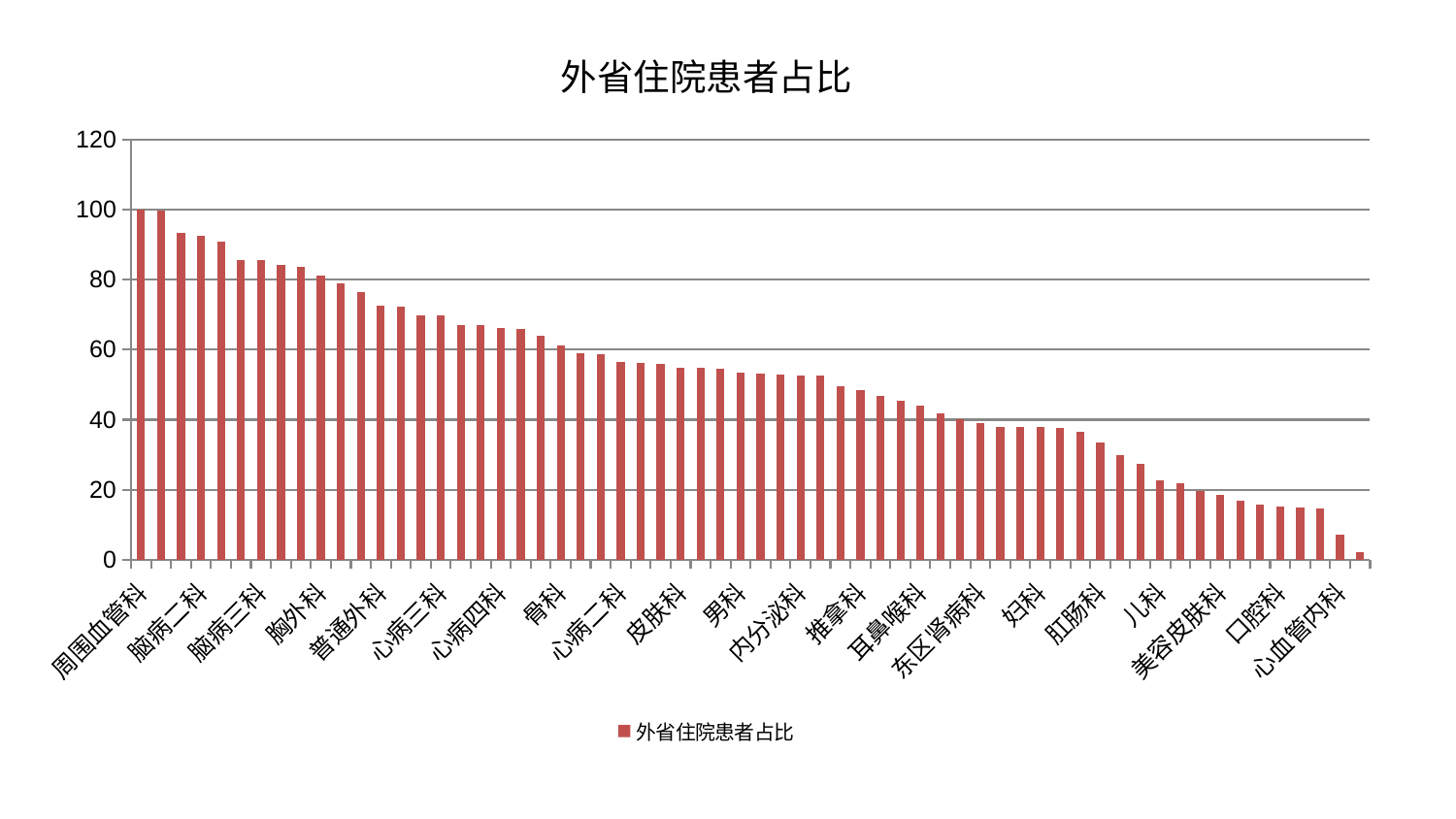

### Chart: 外省住院患者占比

| Category | 外省住院患者占比 |
|---|---|
| 周围血管科 | 100.00000000000001 |
| 脾胃病科 | 99.83727414140213 |
| 创伤骨科 | 93.33574214704426 |
| 脑病二科 | 92.41915465943251 |
| 综合内科 | 90.84135282246996 |
| 运动损伤骨科 | 85.73453693779697 |
| 脑病三科 | 85.56255139114502 |
| 妇二科 | 84.34167194943197 |
| 乳腺甲状腺外科 | 83.76222646536857 |
| 胸外科 | 81.14701344937991 |
| 中医外治中心 | 79.03008439747676 |
| 西区重症医学科 | 76.47611916447163 |
| 普通外科 | 72.56004087770121 |
| 心病一科 | 72.41697406736048 |
| 身心医学科 | 69.75597459612906 |
| 心病三科 | 69.71969667467845 |
| 眼科 | 66.99902443146249 |
| 重症医学科 | 66.91580851553059 |
| 心病四科 | 66.16945883980404 |
| 肝胆外科 | 65.88071259647735 |
| 显微骨科 | 64.10909923667376 |
| 骨科 | 61.22342969864885 |
| 关节骨科 | 59.08743581788996 |
| 呼吸内科 | 58.79036051195988 |
| 心病二科 | 56.47121998746895 |
| 康复科 | 56.2182716361644 |
| 消化内科 | 55.97774328357477 |
| 皮肤科 | 54.95109898143857 |
| 小儿推拿科 | 54.88560278152183 |
| 脊柱骨科 | 54.677675550170804 |
| 男科 | 53.45650492744428 |
| 神经外科 | 53.26290531031098 |
| 肿瘤内科 | 52.79556784705231 |
| 内分泌科 | 52.68654123075718 |
| 东区重症医学科 | 52.608711706538 |
| 微创骨科 | 49.639963985074246 |
| 推拿科 | 48.442600624048744 |
| 肝病科 | 46.81958560960754 |
| 脾胃科消化科合并 | 45.33610408882891 |
| 耳鼻喉科 | 43.89815363347929 |
| 治未病中心 | 41.81379829044324 |
| 产科 | 40.04154474145254 |
| 东区肾病科 | 39.05751691865949 |
| 小儿骨科 | 37.993481724064154 |
| 肾脏内科 | 37.848359920905324 |
| 妇科 | 37.77990596280376 |
| 中医经典科 | 37.580814376423554 |
| 风湿病科 | 36.41728745599461 |
| 肛肠科 | 33.47299096983445 |
| 老年医学科 | 29.917464679734007 |
| 医院 | 27.26681490130684 |
| 儿科 | 22.57956690970689 |
| 肾病科 | 21.852445475388002 |
| 神经内科 | 19.662904269196744 |
| 美容皮肤科 | 18.638706680160308 |
| 脑病一科 | 16.809881983802182 |
| 泌尿外科 | 15.673851071929098 |
| 口腔科 | 15.234149823887394 |
| 血液科 | 14.817026654019964 |
| 针灸科 | 14.591224184845016 |
| 心血管内科 | 7.0489247177023655 |
| 妇科妇二科合并 | 2.0565584996305017 |
234